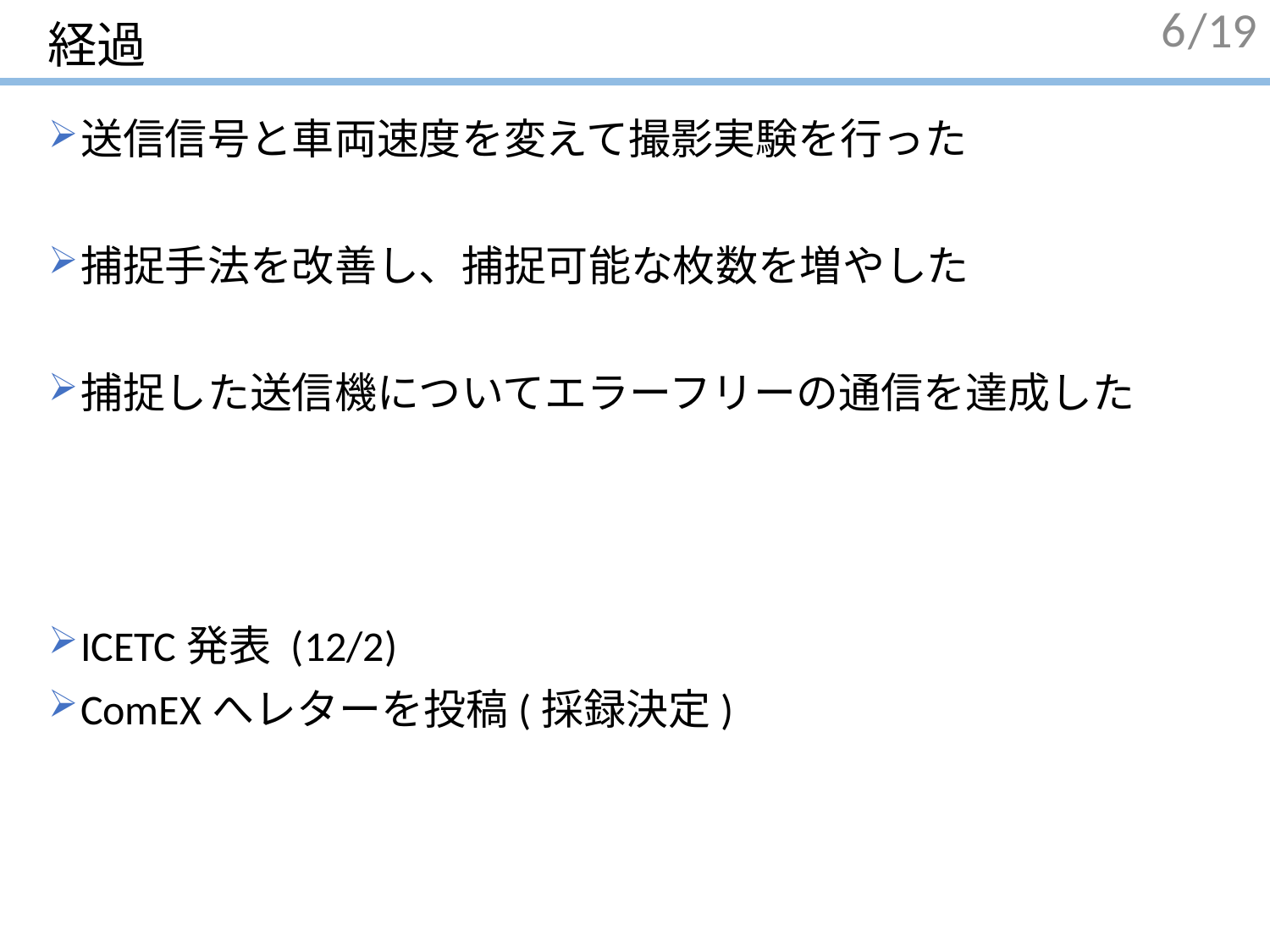

# 経過
6
送信信号と車両速度を変えて撮影実験を行った

捕捉手法を改善し、捕捉可能な枚数を増やした

捕捉した送信機についてエラーフリーの通信を達成した

ICETC発表 (12/2)
ComEXへレターを投稿(採録決定)